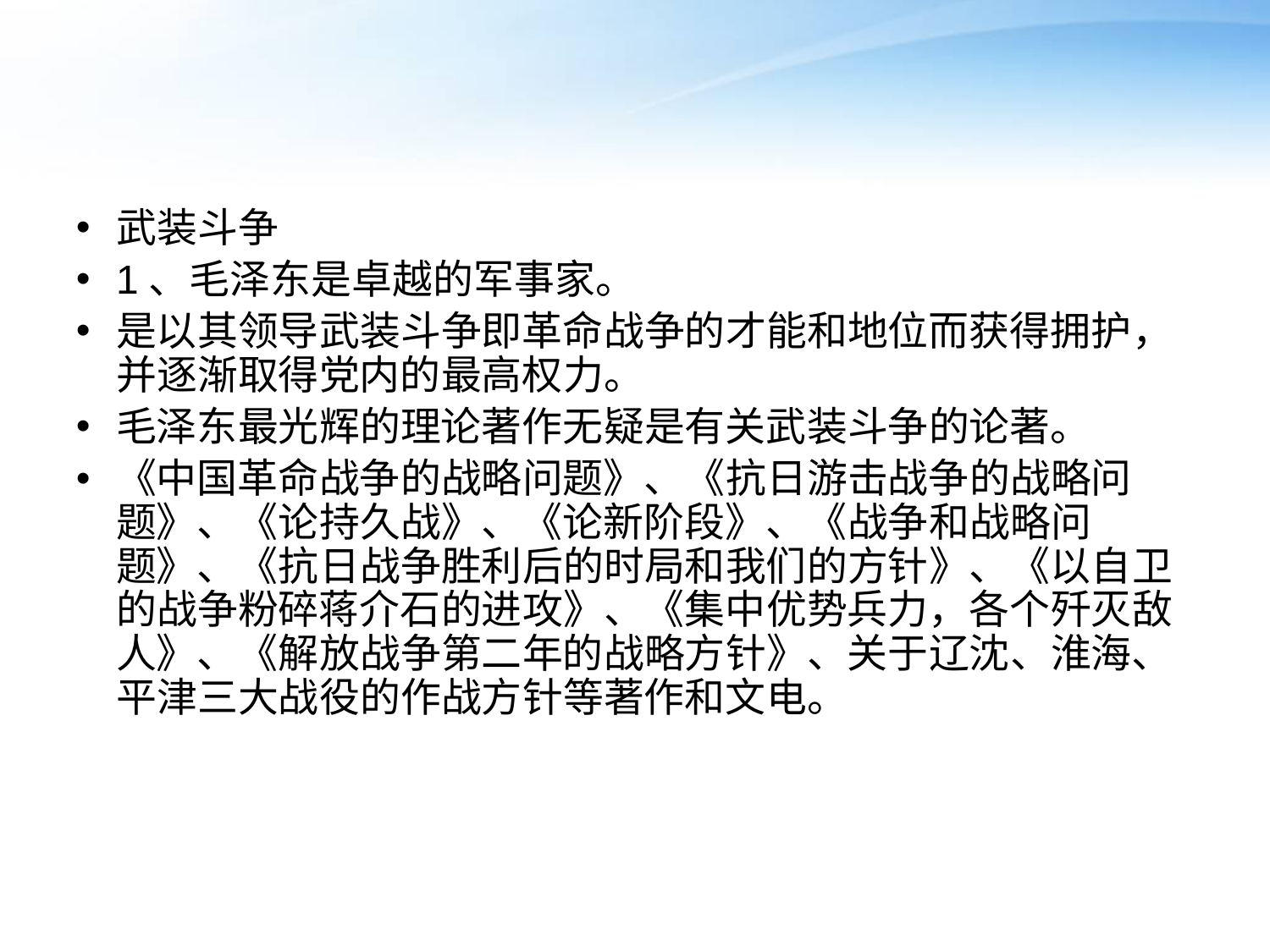

#
武装斗争
1、毛泽东是卓越的军事家。
是以其领导武装斗争即革命战争的才能和地位而获得拥护，并逐渐取得党内的最高权力。
毛泽东最光辉的理论著作无疑是有关武装斗争的论著。
《中国革命战争的战略问题》、《抗日游击战争的战略问题》、《论持久战》、《论新阶段》、《战争和战略问题》、《抗日战争胜利后的时局和我们的方针》、《以自卫的战争粉碎蒋介石的进攻》、《集中优势兵力，各个歼灭敌人》、《解放战争第二年的战略方针》、关于辽沈、淮海、平津三大战役的作战方针等著作和文电。